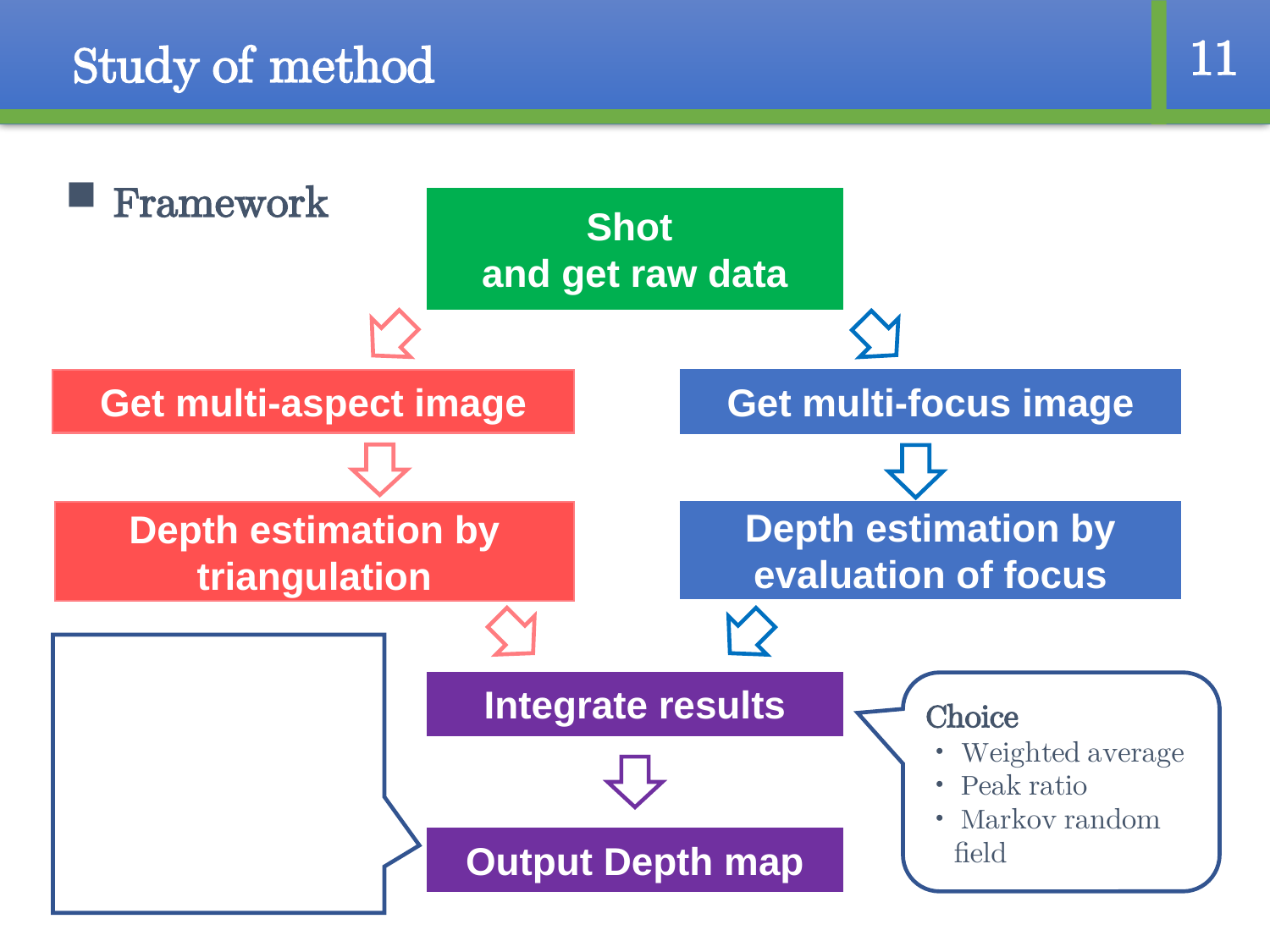

Study of method
11

Framework
Shot
and get raw data

Get multi-aspect image
Get multi-focus image

Depth estimation by triangulation
Depth estimation by evaluation of focus

Integrate results
Choice
・Weighted average
・Peak ratio
・Markov random
    field

Output Depth map